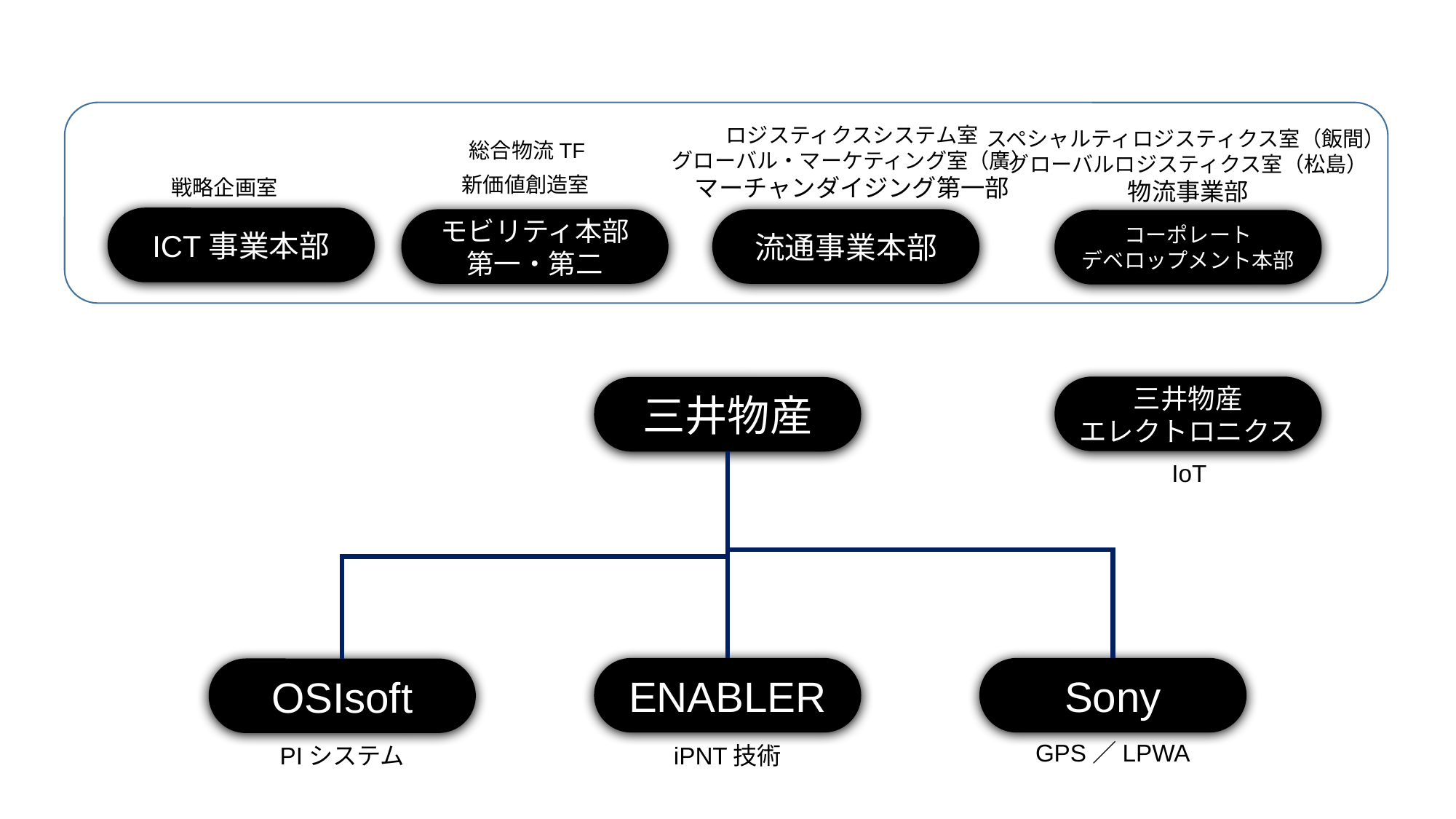

ロジスティクスシステム室
グローバル・マーケティング室（廣）
マーチャンダイジング第一部
スペシャルティロジスティクス室（飯間）
グローバルロジスティクス室（松島）
物流事業部
総合物流TF
新価値創造室
戦略企画室
ICT事業本部
モビリティ本部
第一・第二
流通事業本部
コーポレート
デベロップメント本部
三井物産
エレクトロニクス
三井物産
IoT
ENABLER
Sony
OSIsoft
GPS／LPWA
PIシステム
iPNT技術